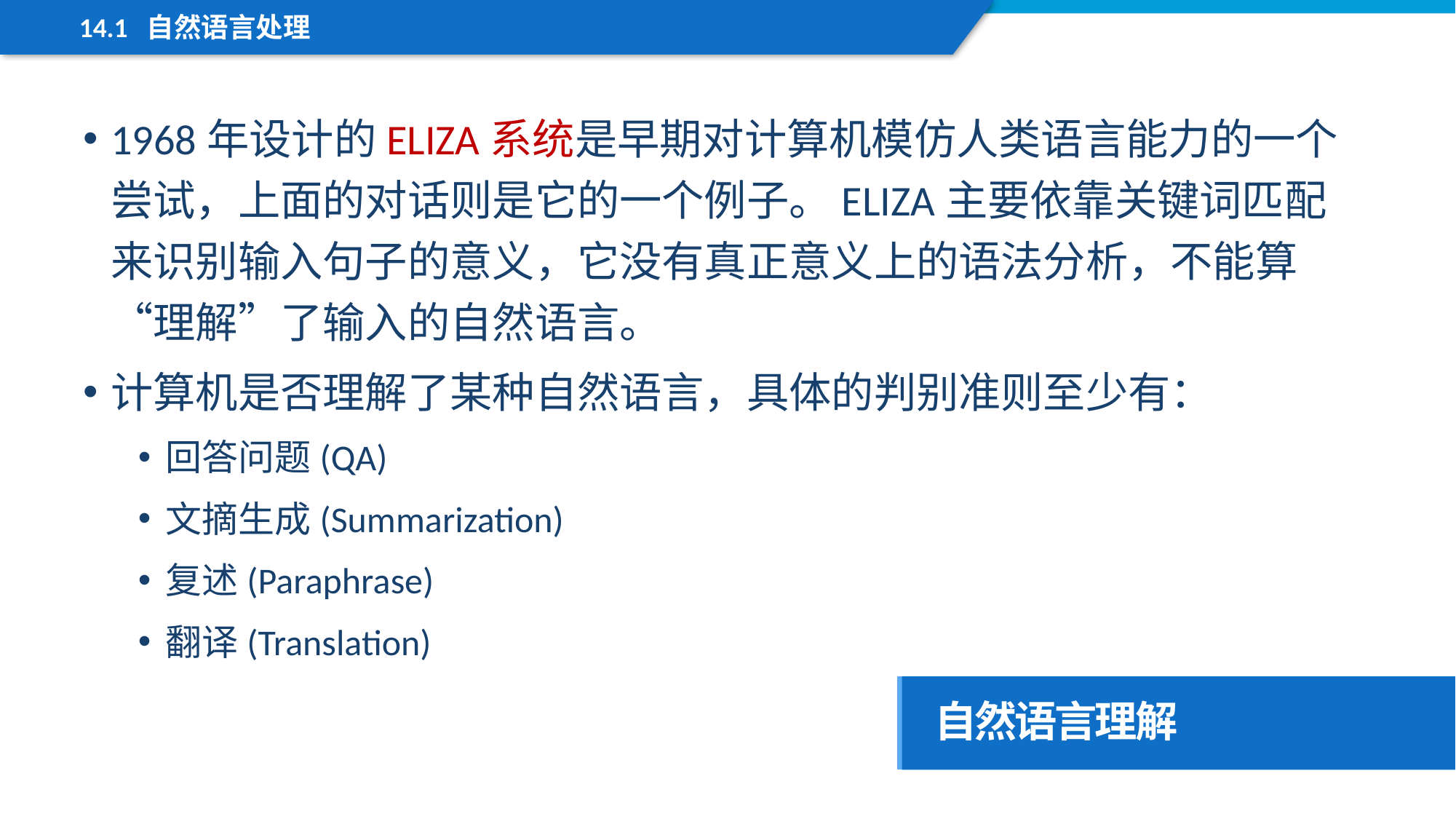

14.1  自然语言处理
1968年设计的ELIZA系统是早期对计算机模仿人类语言能力的一个尝试，上面的对话则是它的一个例子。ELIZA主要依靠关键词匹配来识别输入句子的意义，它没有真正意义上的语法分析，不能算“理解”了输入的自然语言。
计算机是否理解了某种自然语言，具体的判别准则至少有：
回答问题(QA)
文摘生成(Summarization)
复述(Paraphrase)
翻译(Translation)

自然语言理解